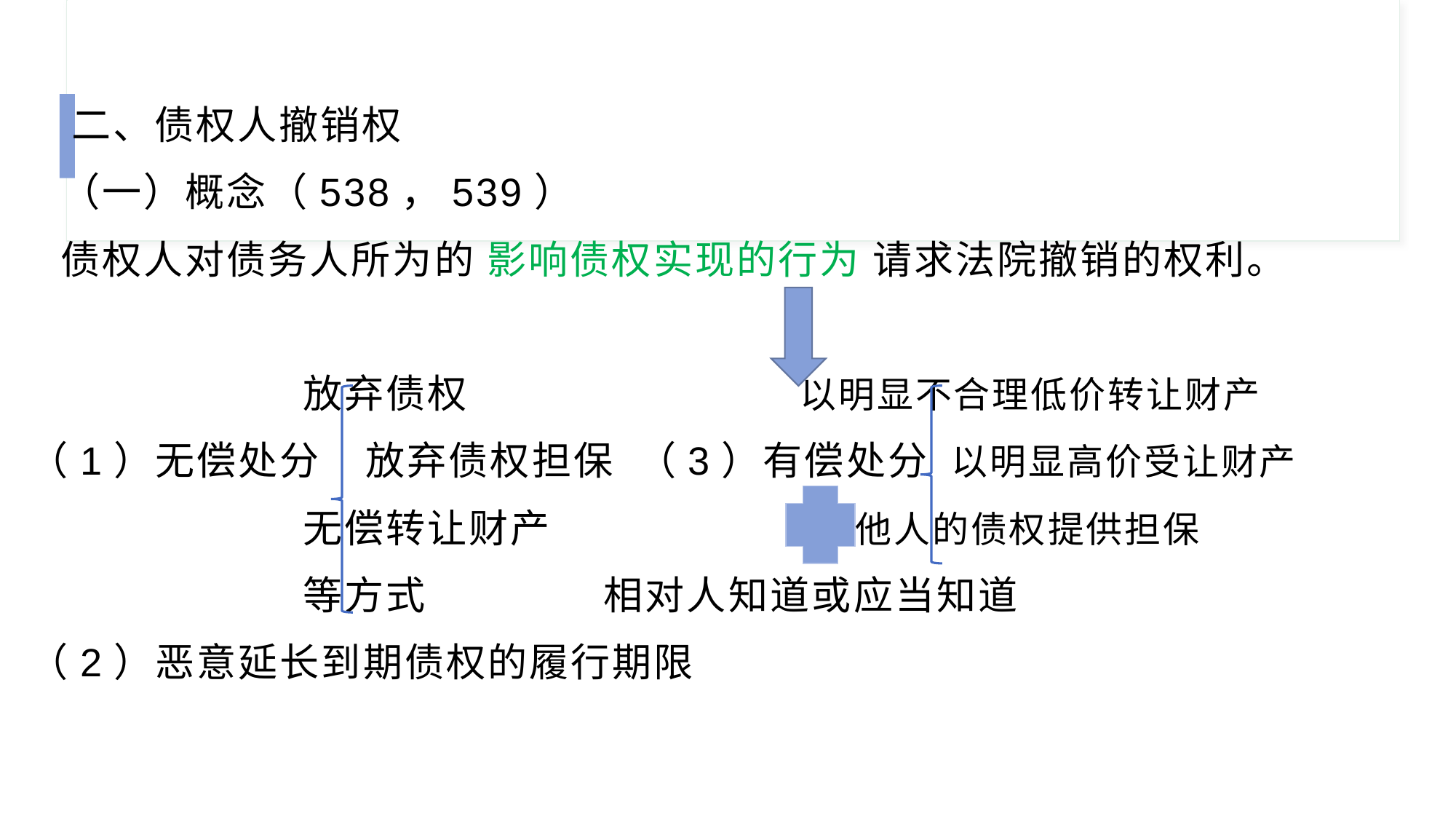

二、债权人撤销权
  （一）概念（538，539）
  债权人对债务人所为的 影响债权实现的行为 请求法院撤销的权利。

                        放弃债权                              以明显不合理低价转让财产
（1）无偿处分    放弃债权担保  （3）有偿处分  以明显高价受让财产
                        无偿转让财产                        为他人的债权提供担保
                        等方式                相对人知道或应当知道
（2）恶意延长到期债权的履行期限